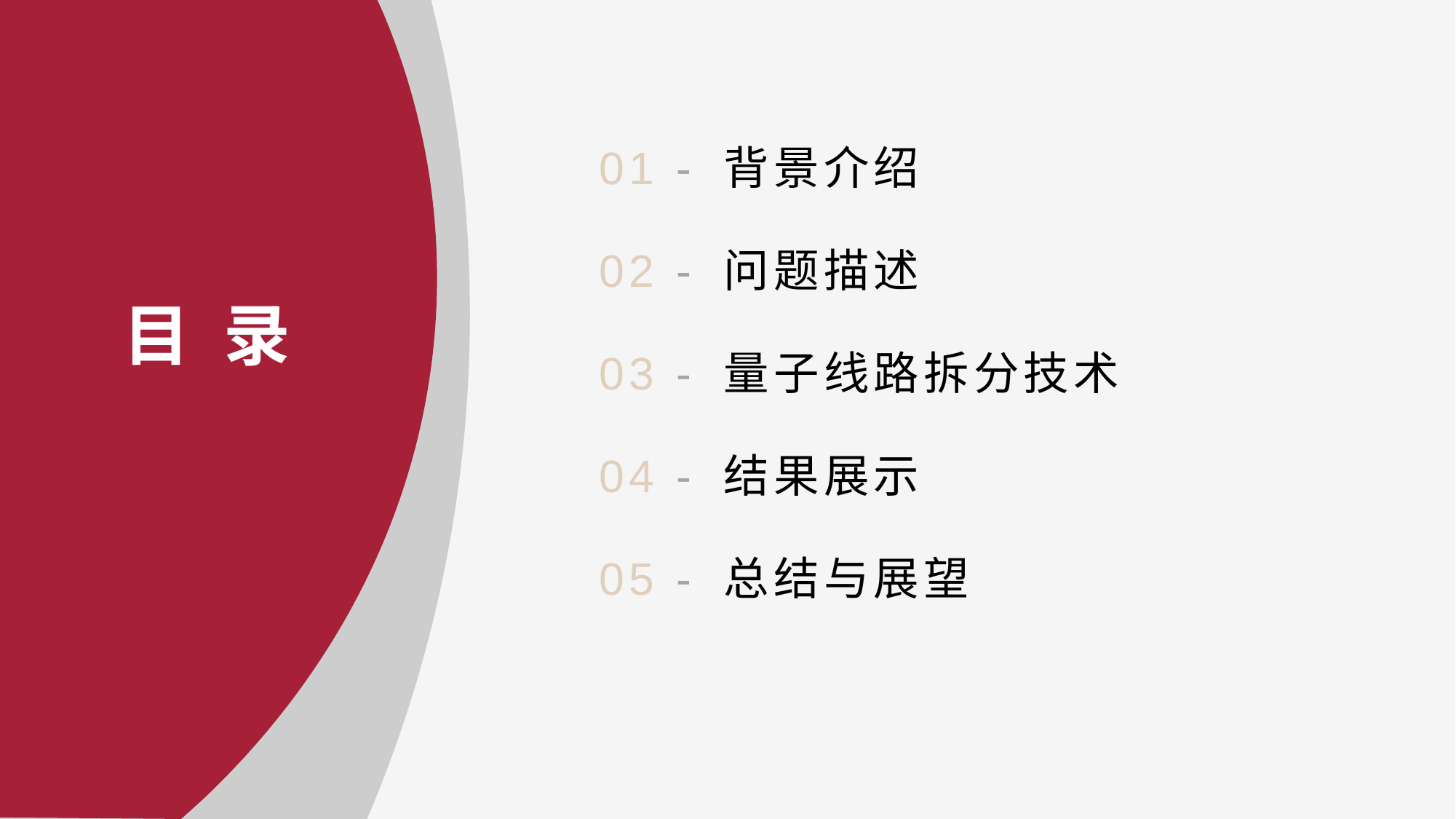

01 - 背景介绍
02 - 问题描述
03 - 量子线路拆分技术
04 - 结果展示
05 - 总结与展望
4